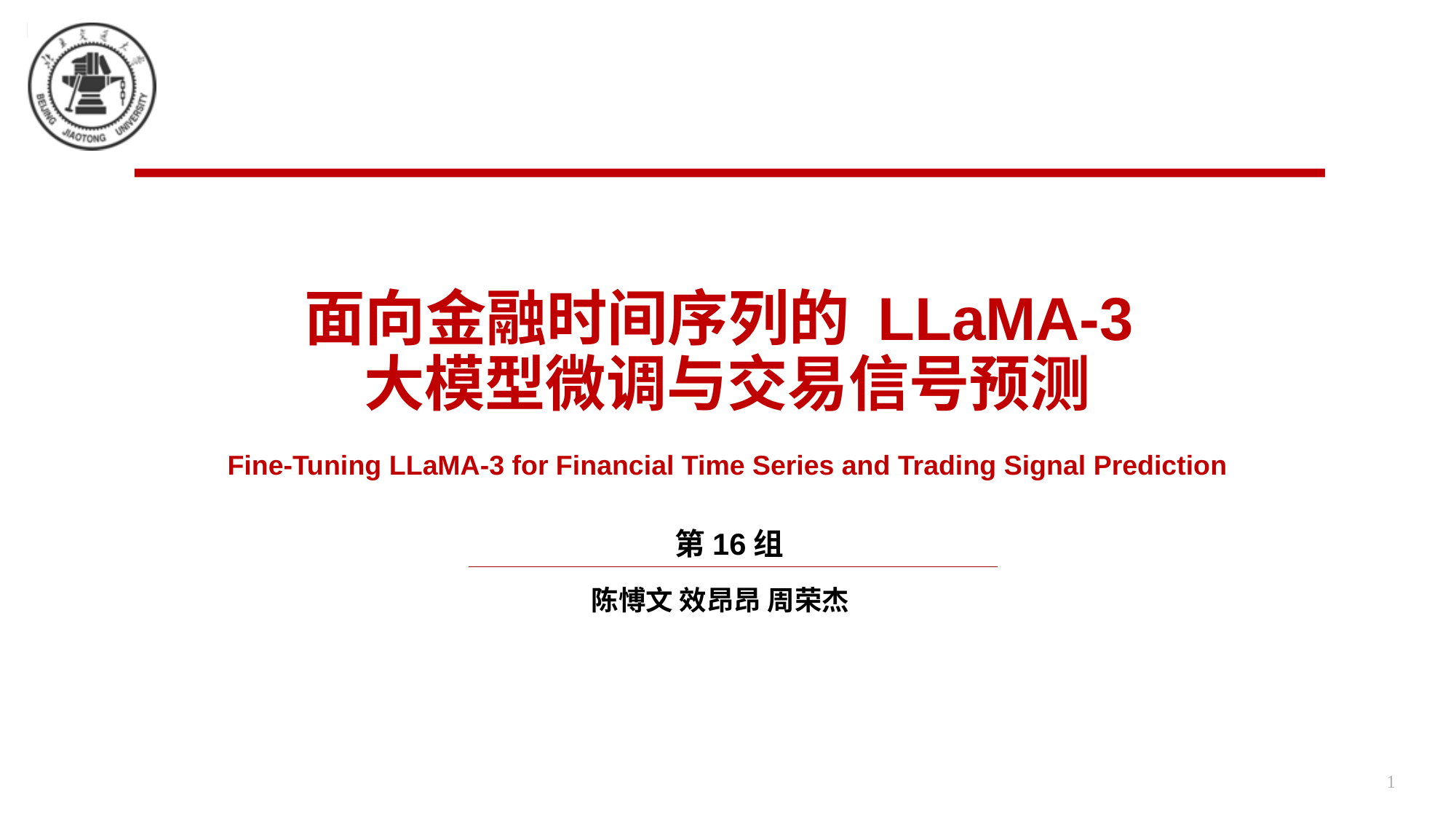

# 面向金融时间序列的 LLaMA-3 大模型微调与交易信号预测
Fine-Tuning LLaMA-3 for Financial Time Series and Trading Signal Prediction
第16组
陈愽文 效昂昂 周荣杰
1